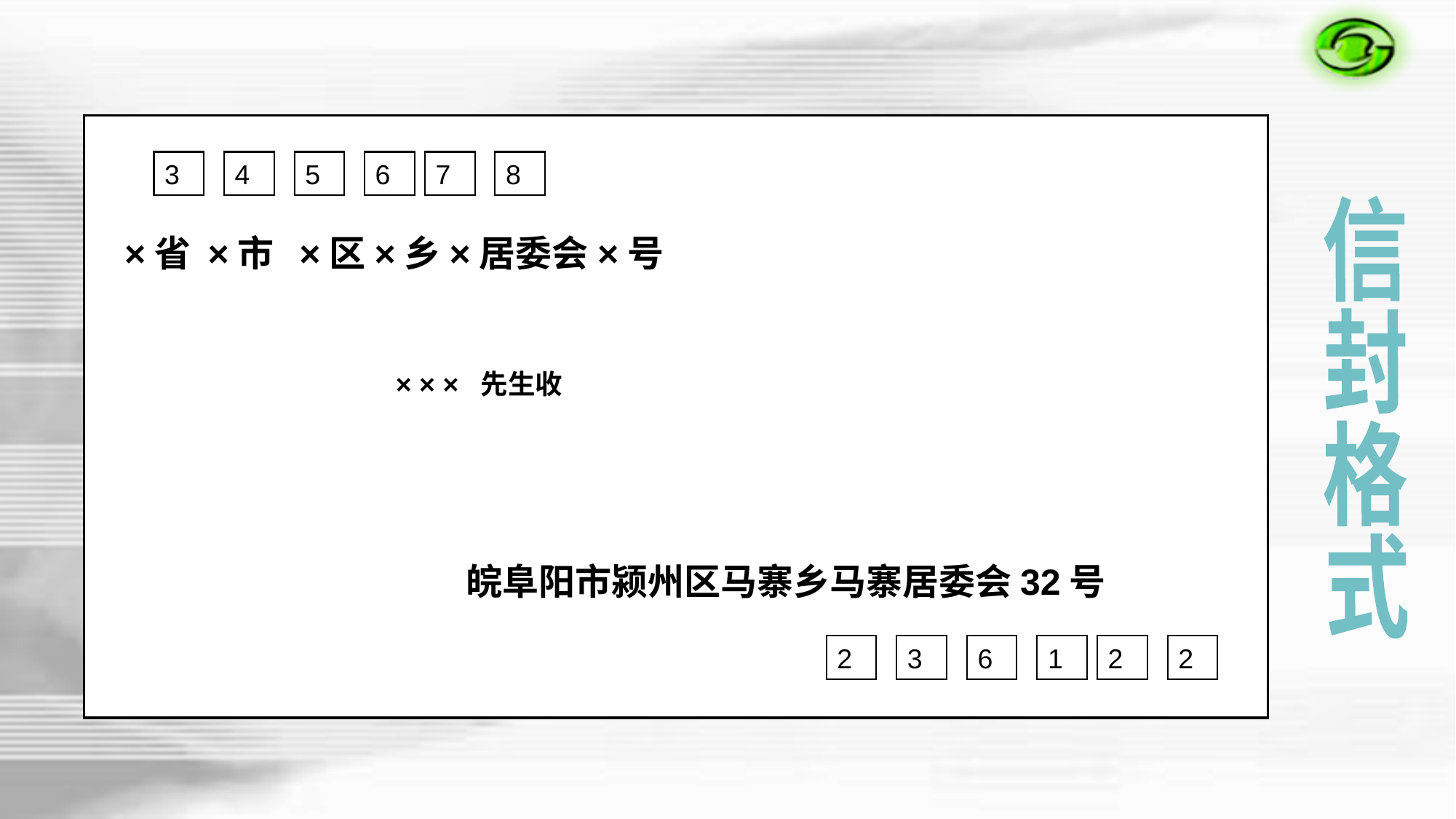

3
4
5
6
7
8
×省 ×市  ×区×乡×居委会×号
× × ×  先生收
皖阜阳市颍州区马寨乡马寨居委会32号
2
3
6
1
2
2
信
封
格
式